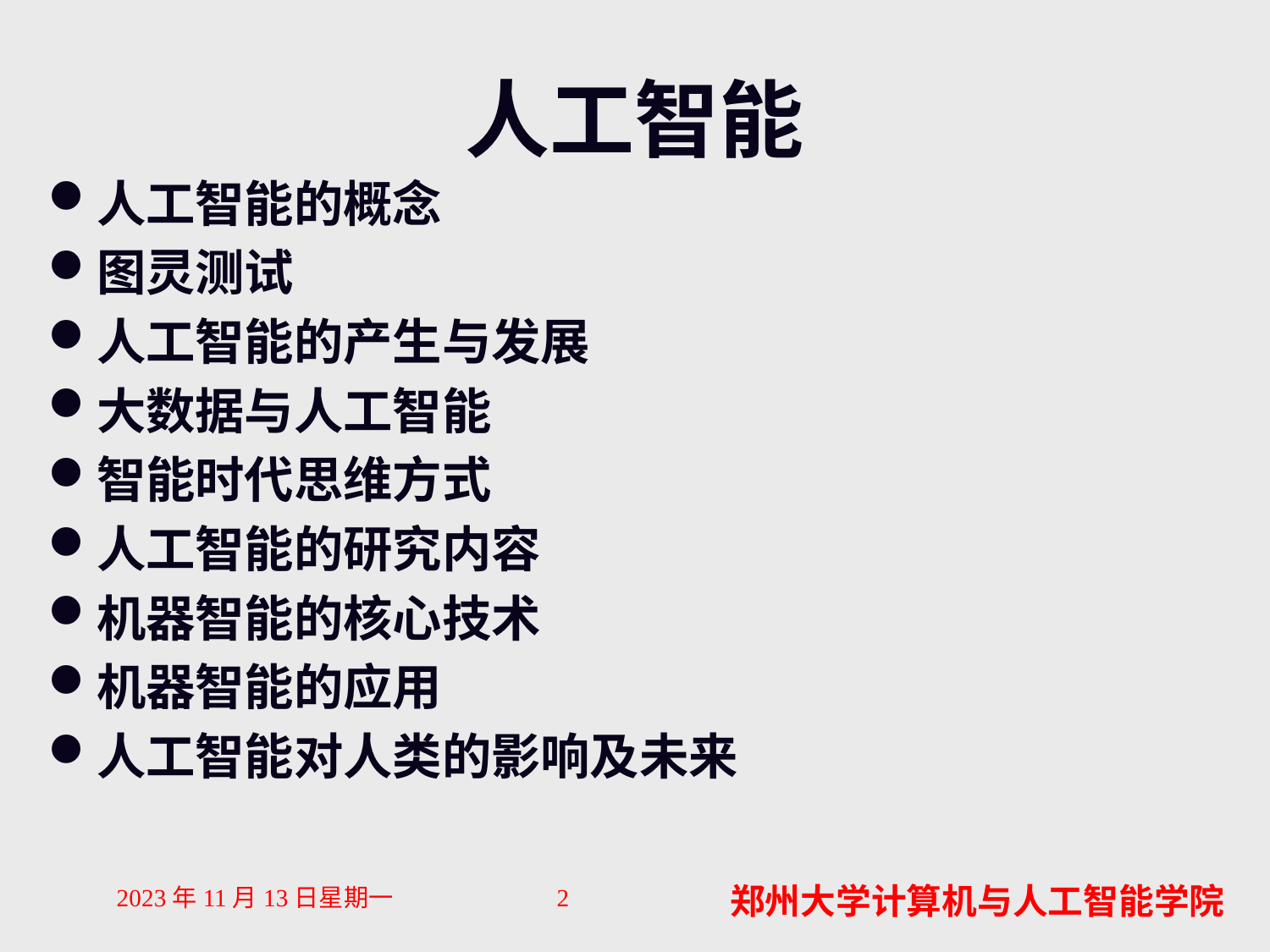

# 人工智能
人工智能的概念
图灵测试
人工智能的产生与发展
大数据与人工智能
智能时代思维方式
人工智能的研究内容
机器智能的核心技术
机器智能的应用
人工智能对人类的影响及未来